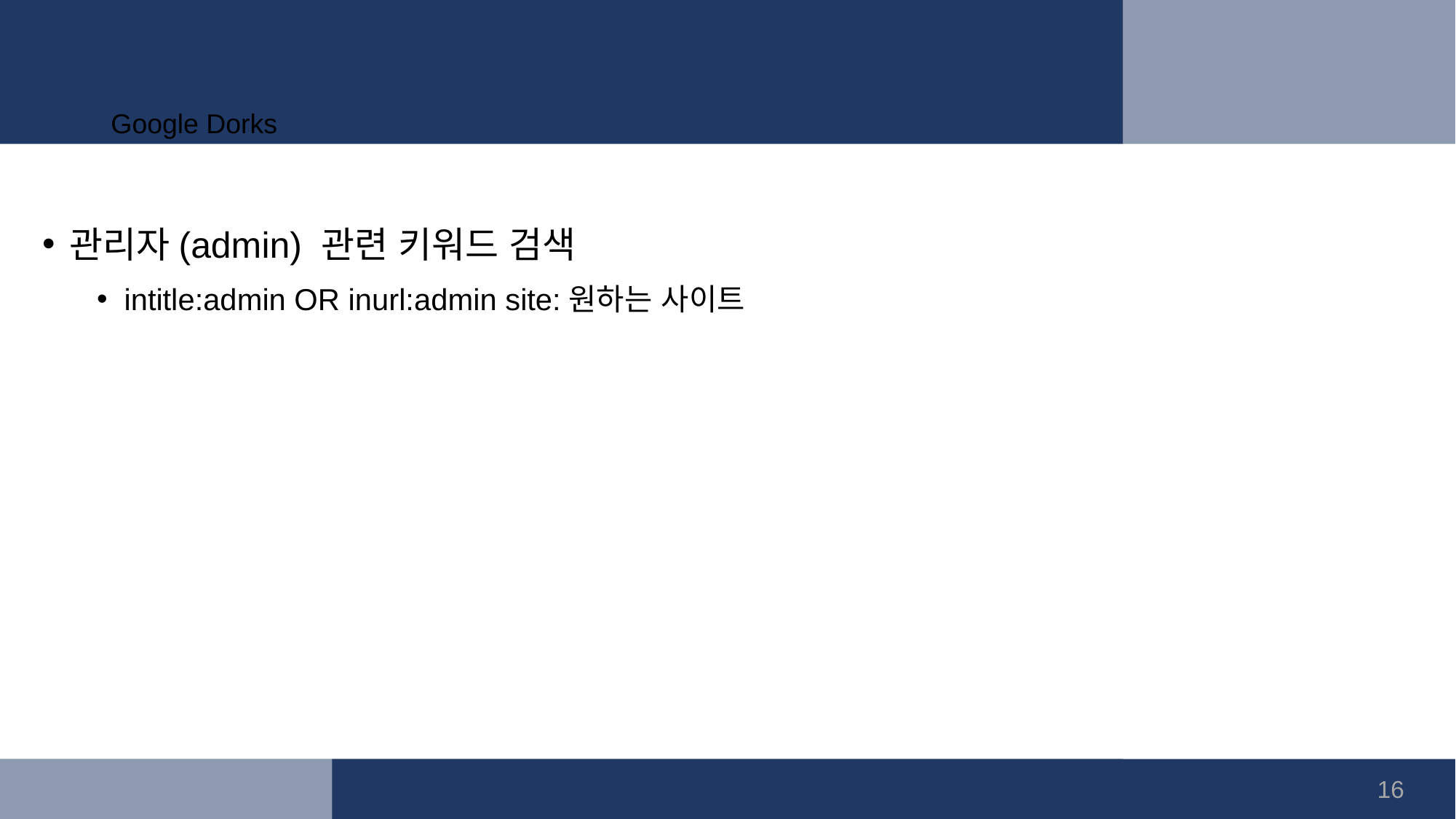

# Google Dorks
관리자(admin) 관련 키워드 검색
intitle:admin OR inurl:admin site:원하는 사이트

16